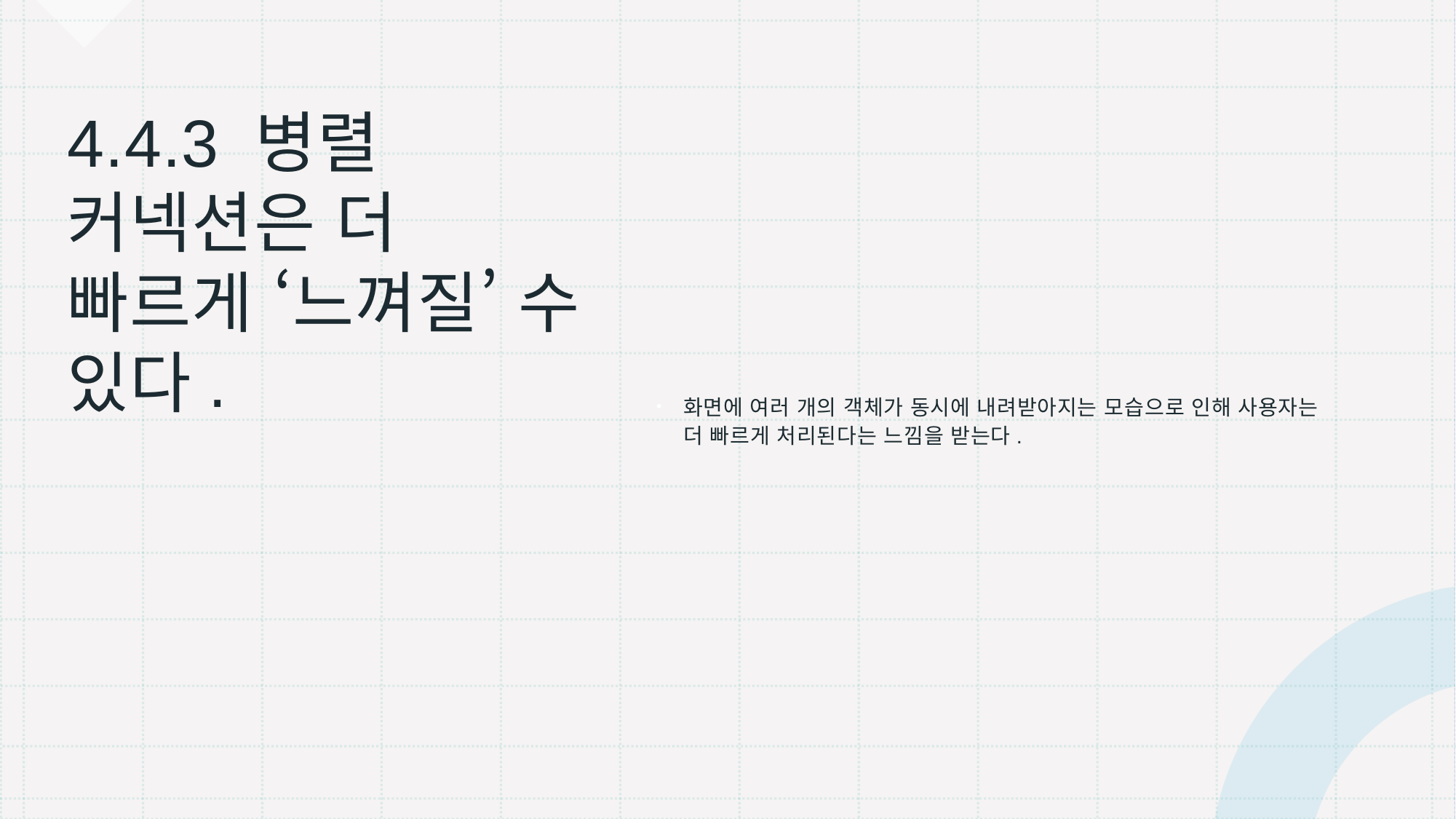

# 4.4.3 병렬 커넥션은 더 빠르게 ‘느껴질’ 수 있다.
화면에 여러 개의 객체가 동시에 내려받아지는 모습으로 인해 사용자는 더 빠르게 처리된다는 느낌을 받는다.